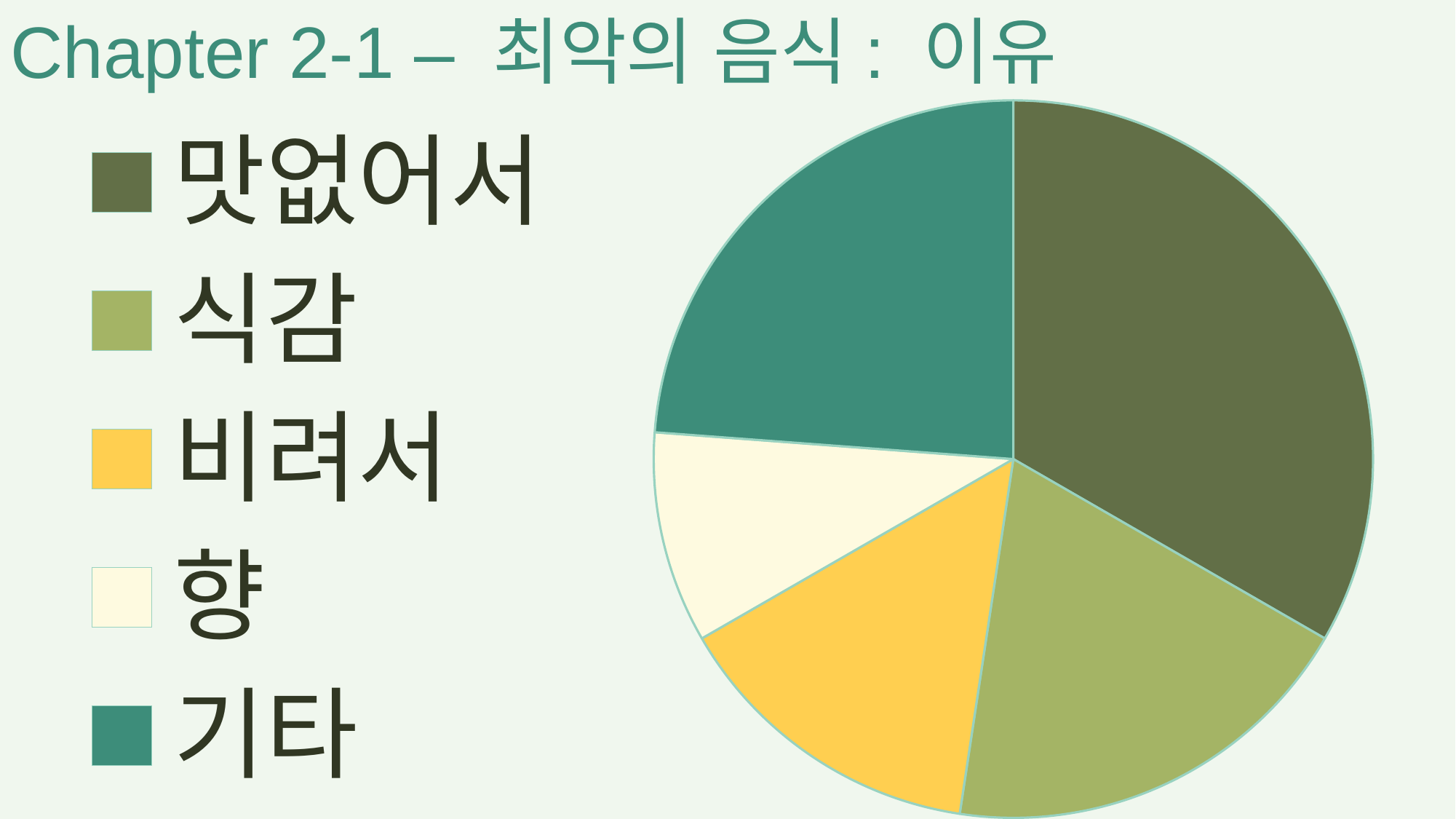

Chapter 2-1 – 최악의 음식: 이유

### Chart

| Category | 이유 |
|---|---|
| 맛없어서 | 7.0 |
| 식감 | 4.0 |
| 비려서 | 3.0 |
| 향 | 2.0 |
| 기타 | 5.0 |